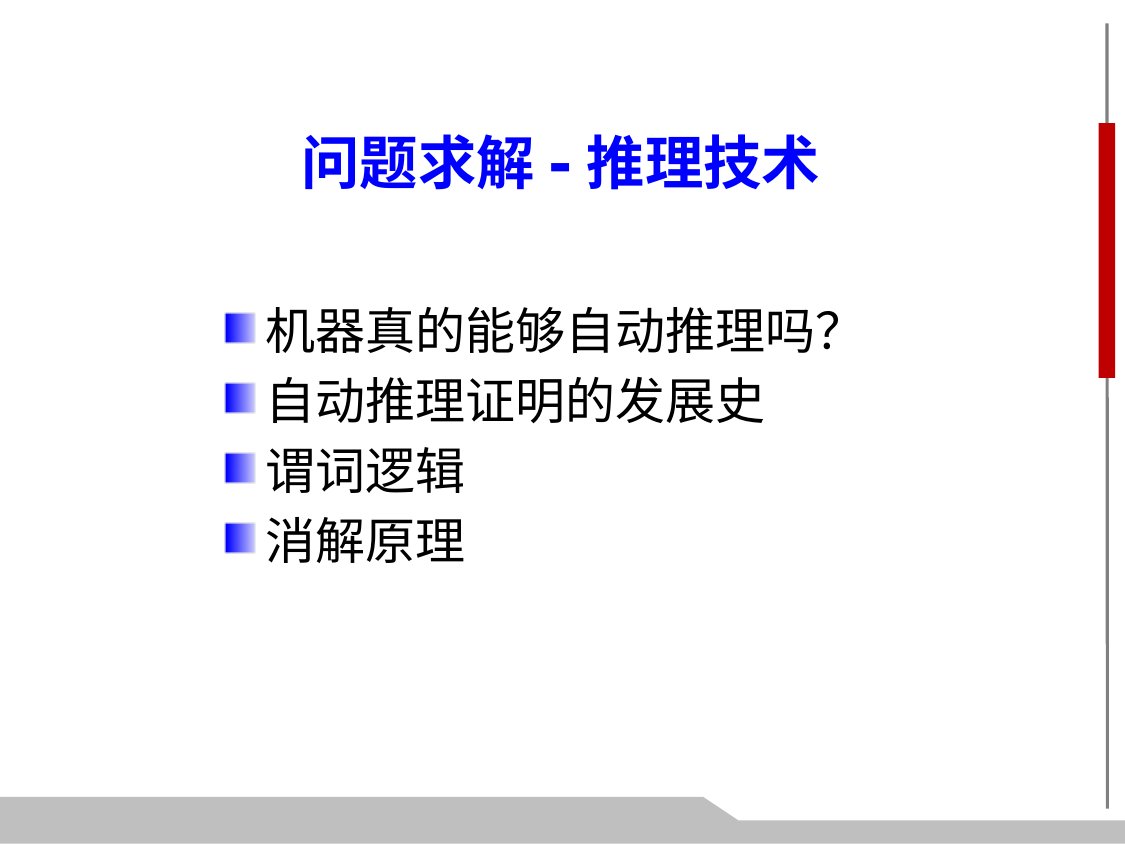

问题求解-推理技术
机器真的能够自动推理吗？
自动推理证明的发展史
谓词逻辑
消解原理